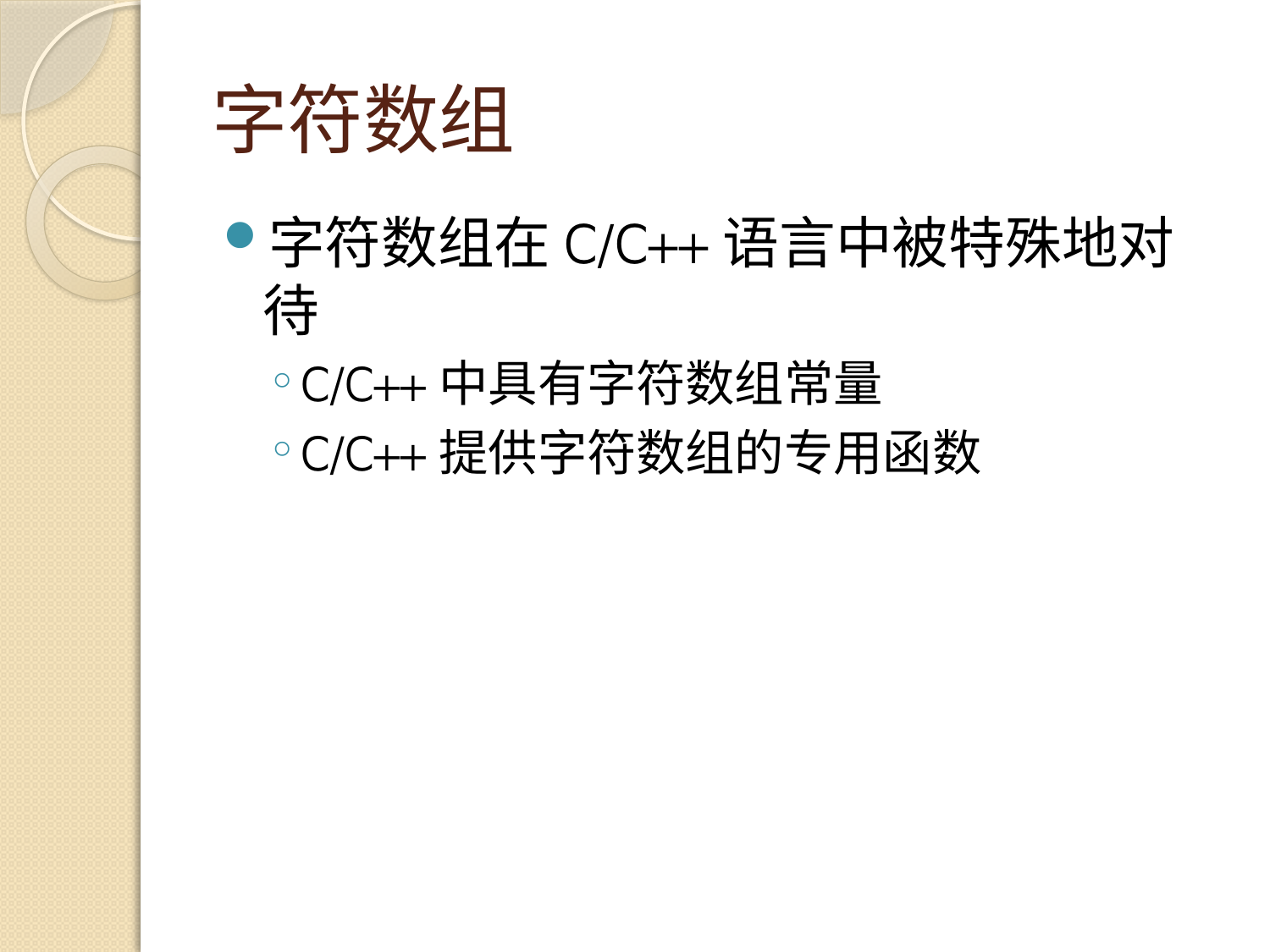

# 字符数组
字符数组在C/C++语言中被特殊地对待
C/C++中具有字符数组常量
C/C++提供字符数组的专用函数